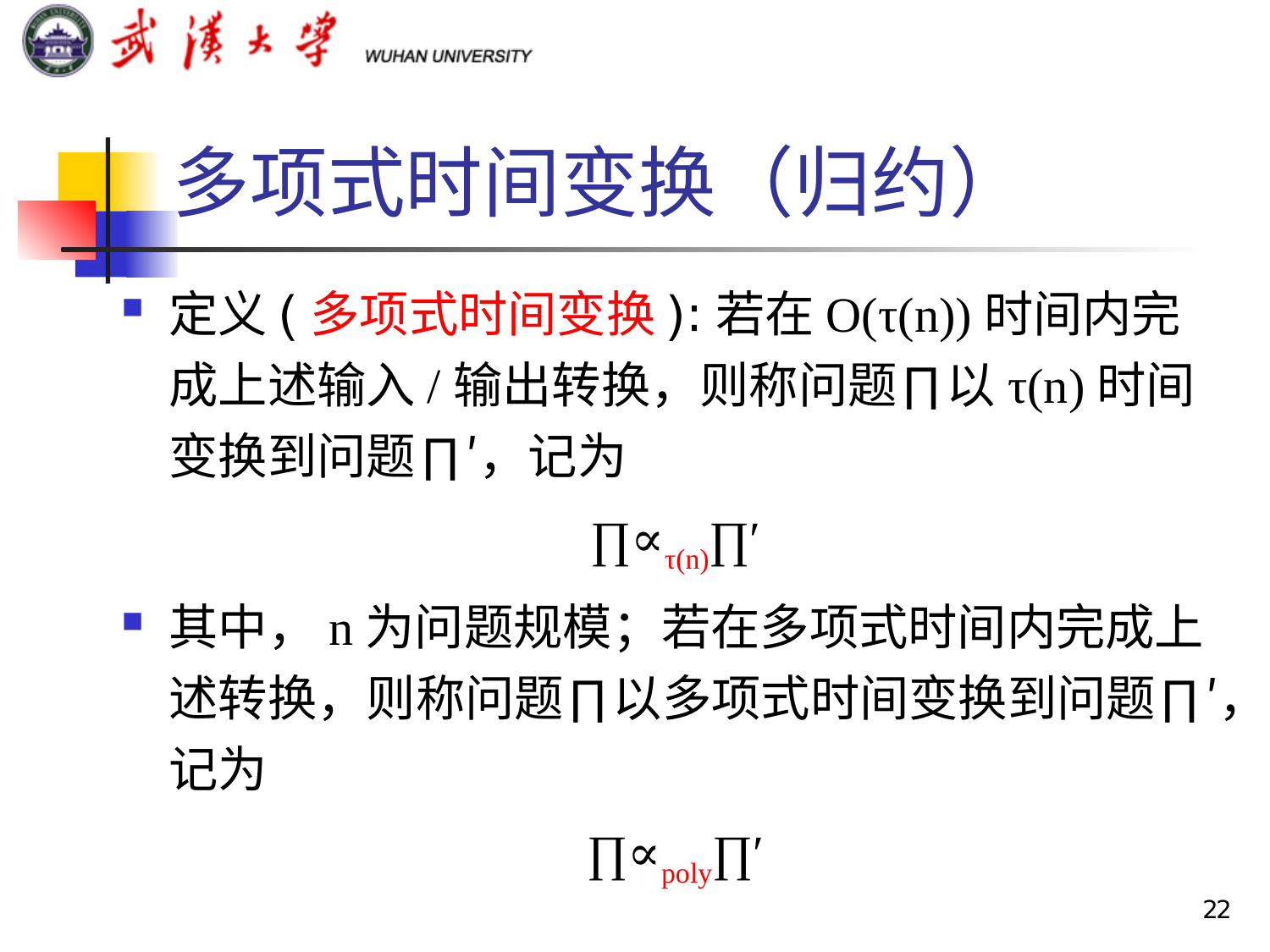

# 多项式时间变换（归约）
定义(多项式时间变换):若在O(τ(n))时间内完成上述输入/输出转换，则称问题∏以τ(n)时间变换到问题∏′，记为
∏∝τ(n)∏′
其中，n为问题规模；若在多项式时间内完成上述转换，则称问题∏以多项式时间变换到问题∏′，记为
∏∝poly∏′
22